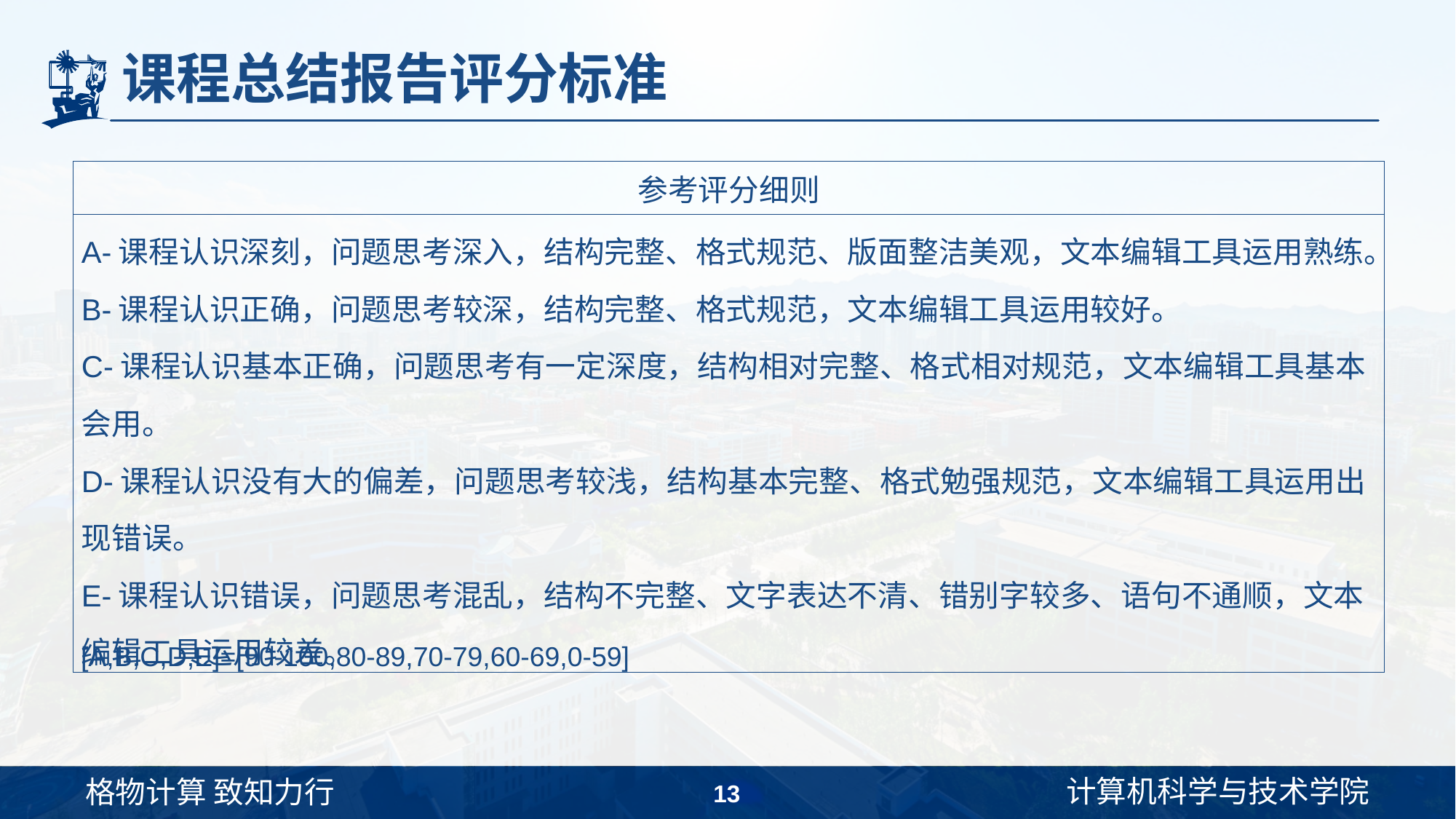

# 课程总结报告评分标准
| 参考评分细则 |
| --- |
| A-课程认识深刻，问题思考深入，结构完整、格式规范、版面整洁美观，文本编辑工具运用熟练。 B-课程认识正确，问题思考较深，结构完整、格式规范，文本编辑工具运用较好。 C-课程认识基本正确，问题思考有一定深度，结构相对完整、格式相对规范，文本编辑工具基本会用。 D-课程认识没有大的偏差，问题思考较浅，结构基本完整、格式勉强规范，文本编辑工具运用出现错误。 E-课程认识错误，问题思考混乱，结构不完整、文字表达不清、错别字较多、语句不通顺，文本编辑工具运用较差。 |
[A,B,C,D,E]=[90-100,80-89,70-79,60-69,0-59]
13